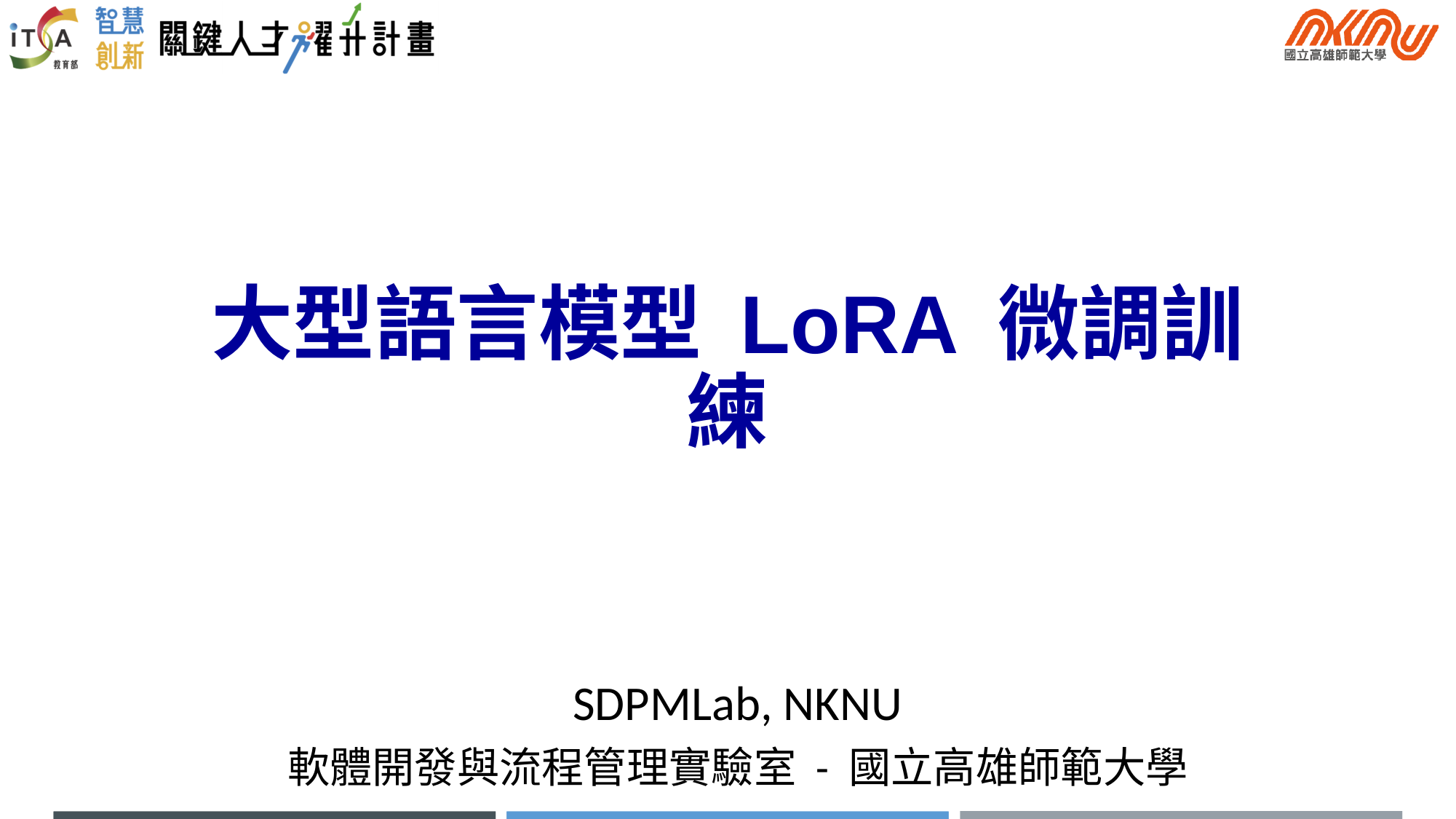

# 大型語言模型 LoRA 微調訓練

SDPMLab, NKNU
軟體開發與流程管理實驗室 - 國立高雄師範大學